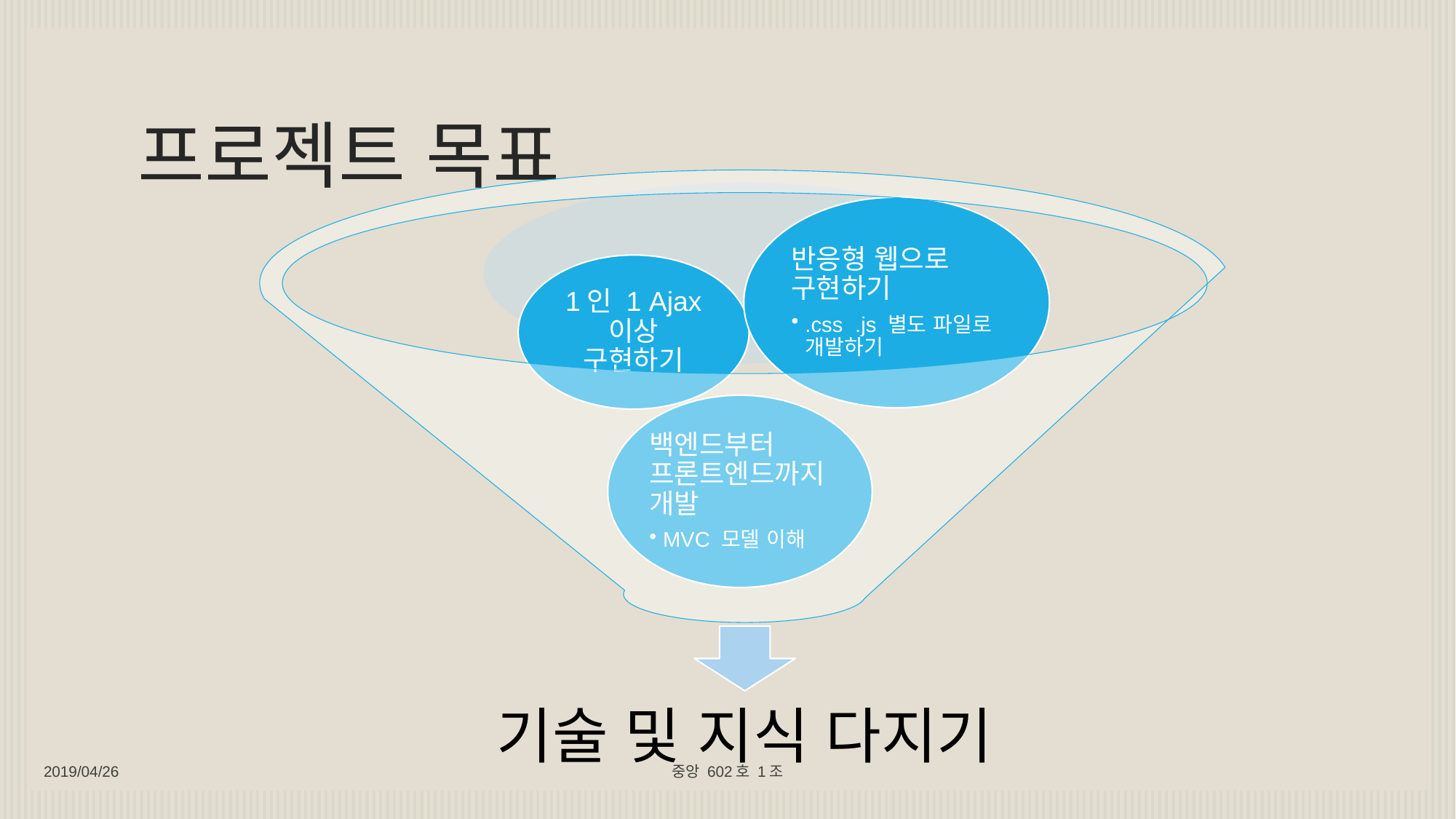

# 프로젝트 목표
기술 및 지식 다지기
백엔드부터 프론트엔드까지 개발
MVC 모델 이해
1인 1 Ajax 이상 구현하기
반응형 웹으로 구현하기
.css  .js 별도 파일로 개발하기

2019/04/26
중앙 602호 1조